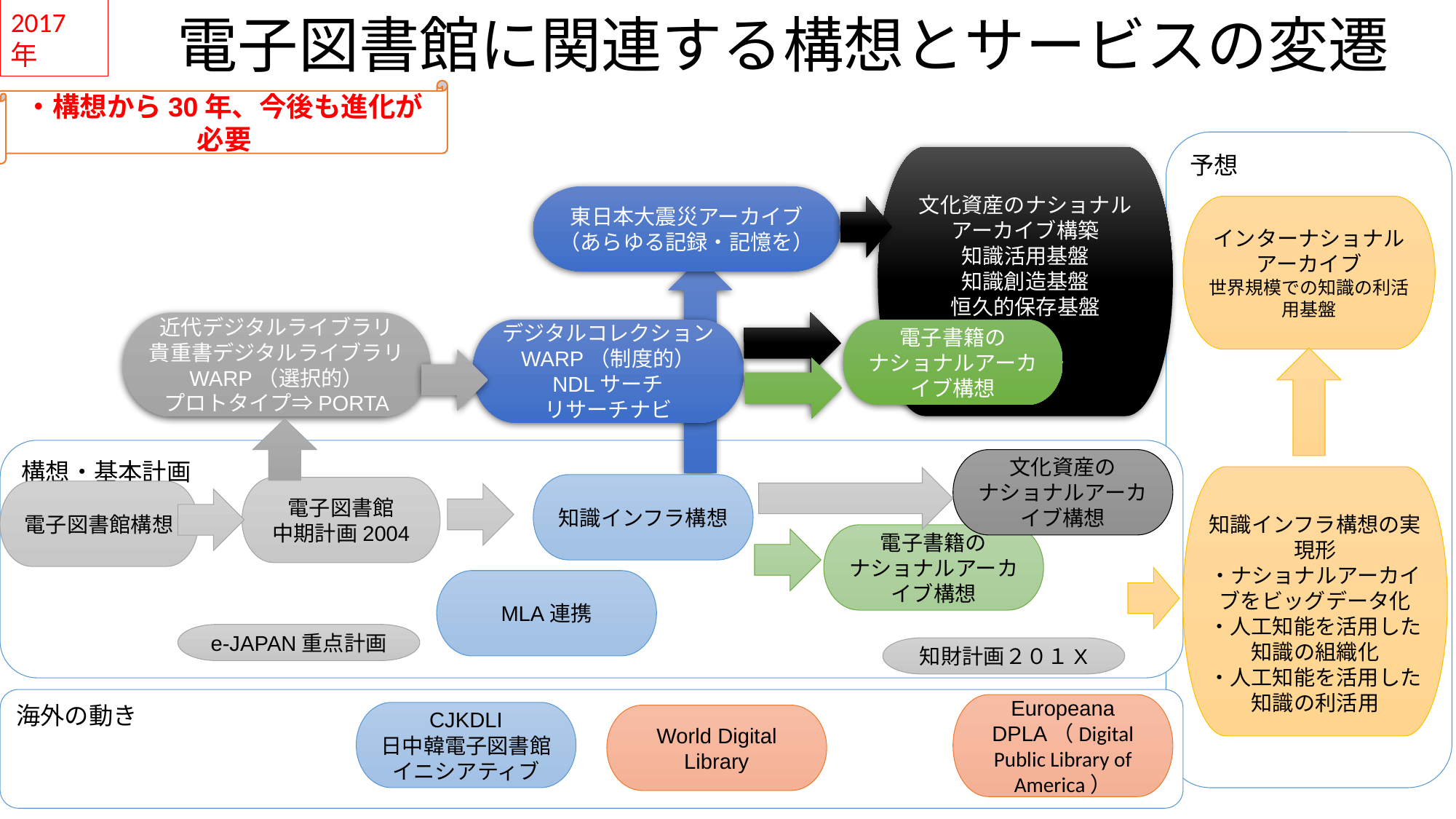

2017年
# 電子図書館に関連する構想とサービスの変遷
・構想から30年、今後も進化が必要
予想
文化資産のナショナルアーカイブ構築
知識活用基盤
知識創造基盤
恒久的保存基盤
東日本大震災アーカイブ
（あらゆる記録・記憶を）
インターナショナルアーカイブ
世界規模での知識の利活用基盤

近代デジタルライブラリ
貴重書デジタルライブラリ
WARP（選択的）
プロトタイプ⇒PORTA

デジタルコレクション
WARP（制度的）
NDLサーチ
リサーチナビ
電子書籍の
ナショナルアーカイブ構想

構想・基本計画
文化資産の
ナショナルアーカイブ構想
知識インフラ構想の実現形
・ナショナルアーカイブをビッグデータ化
・人工知能を活用した知識の組織化
・人工知能を活用した知識の利活用

知識インフラ構想
電子図書館
中期計画2004
電子図書館構想

電子書籍の
ナショナルアーカイブ構想

MLA連携
e-JAPAN重点計画
知財計画２０１X
海外の動き
Europeana
DPLA（Digital Public Library of America）
CJKDLI
日中韓電子図書館イニシアティブ
World Digital Library